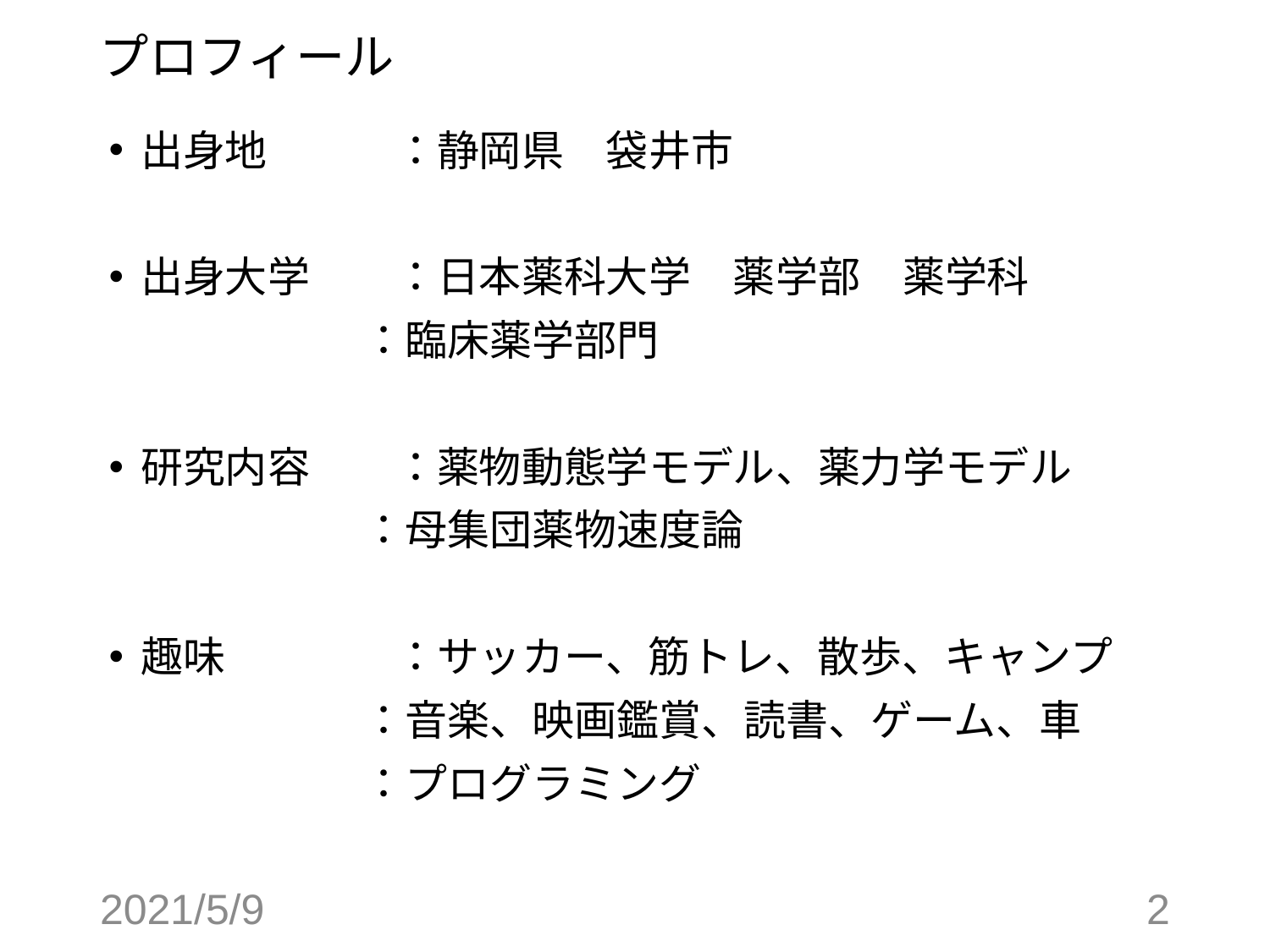

プロフィール
出身地	：静岡県　袋井市

出身大学	：日本薬科大学　薬学部　薬学科
		：臨床薬学部門

研究内容	：薬物動態学モデル、薬力学モデル
		：母集団薬物速度論

趣味		：サッカー、筋トレ、散歩、キャンプ
		：音楽、映画鑑賞、読書、ゲーム、車
		：プログラミング
2021/5/9
2